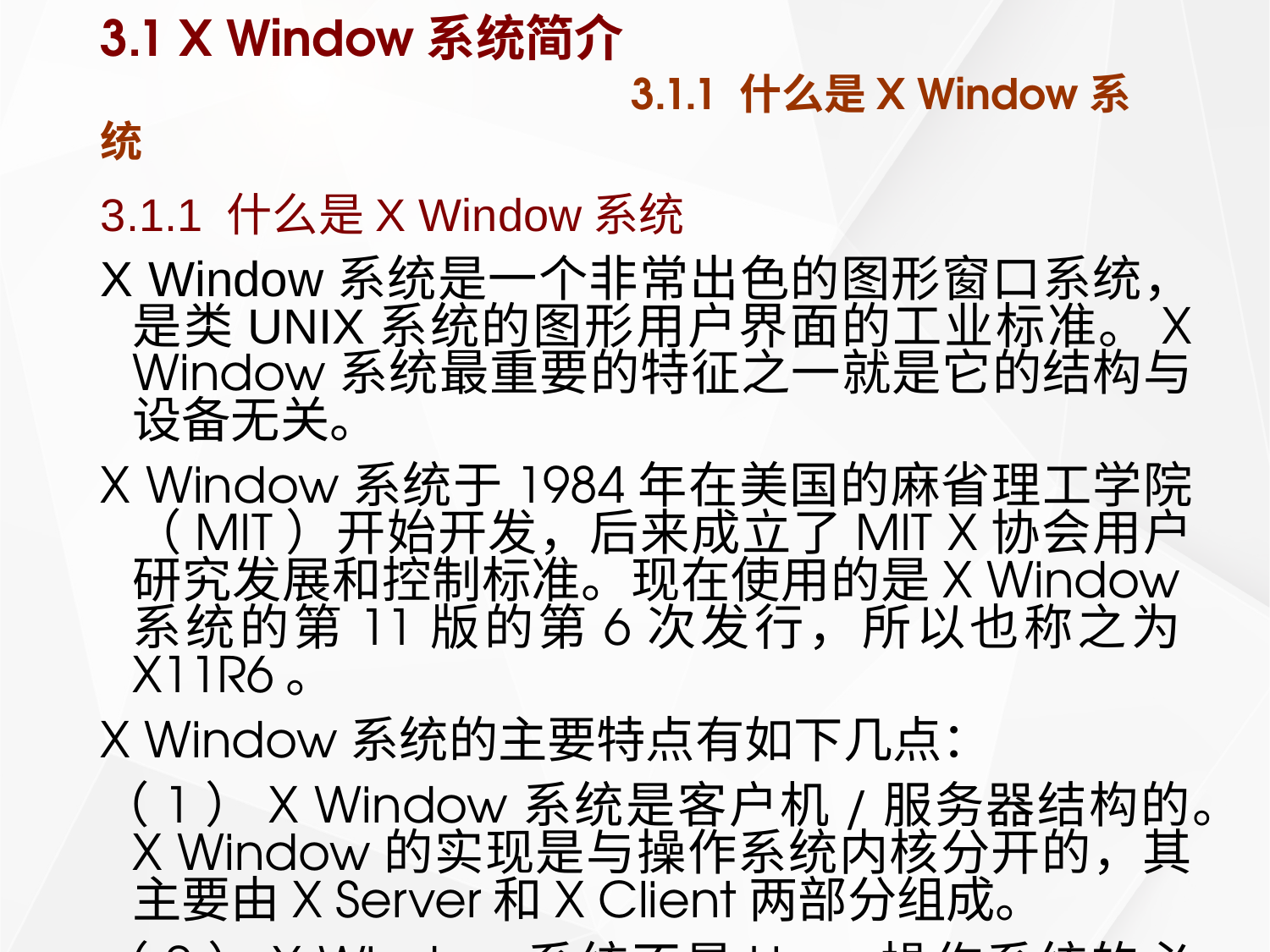

# 3.1 X Window系统简介 3.1.1 什么是X Window系统
3.1.1 什么是X Window系统
X Window系统是一个非常出色的图形窗口系统，是类UNIX系统的图形用户界面的工业标准。X Window系统最重要的特征之一就是它的结构与设备无关。
X Window系统于1984年在美国的麻省理工学院（MIT）开始开发，后来成立了MIT X协会用户研究发展和控制标准。现在使用的是X Window系统的第11版的第6次发行，所以也称之为X11R6。
X Window系统的主要特点有如下几点：
（1）X Window系统是客户机/服务器结构的。X Window的实现是与操作系统内核分开的，其主要由X Server和X Client两部分组成。
（2）X Window系统不是Linux操作系统的必须的构成部分，而只是一个可选的应用程序组件。